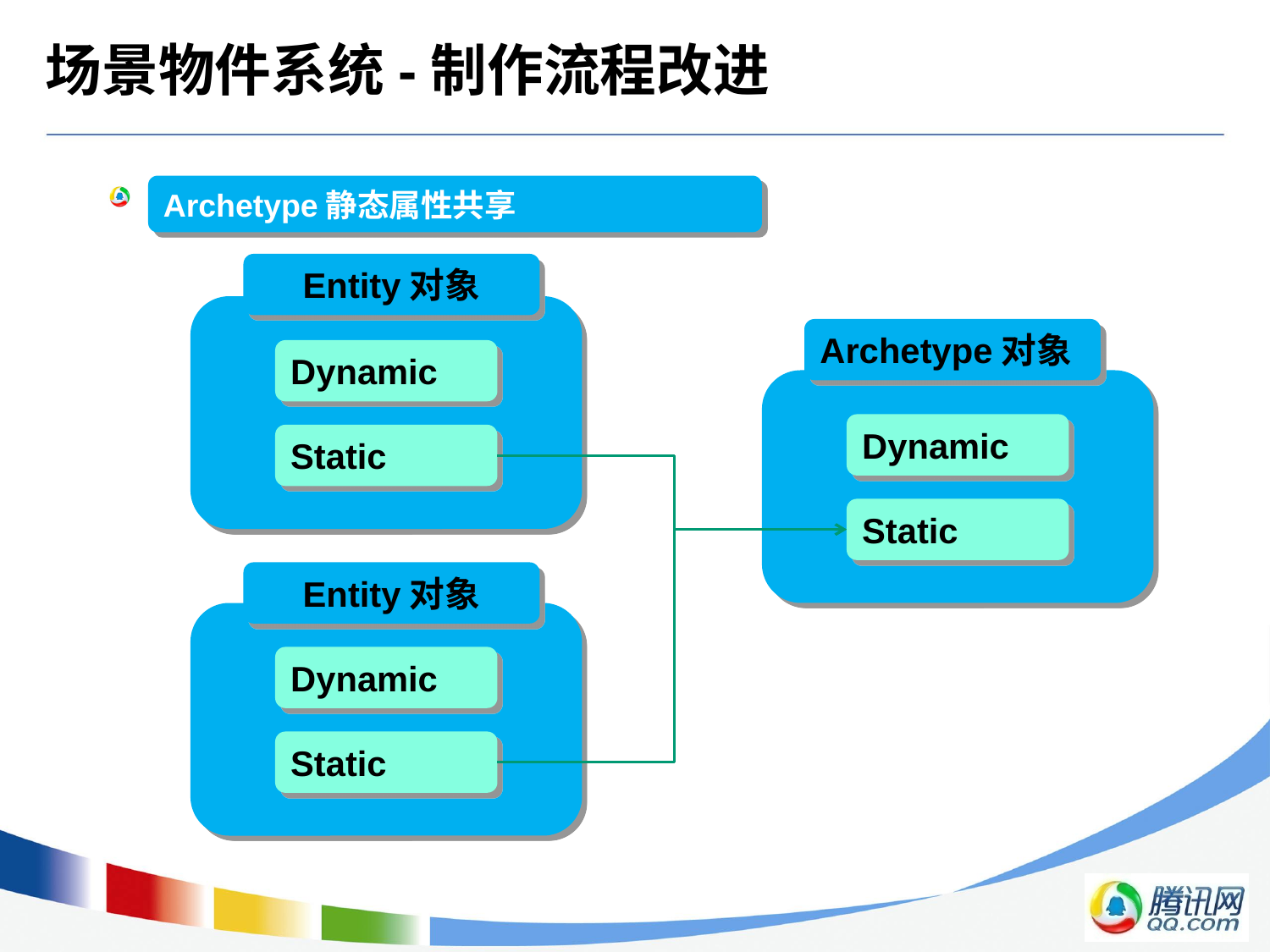

# 场景物件系统-制作流程改进
 动态物件的开发流程优化

Archetype静态属性共享
Entity对象

Archetype对象
Dynamic

Dynamic
Static
Static
Entity对象

Dynamic
Static